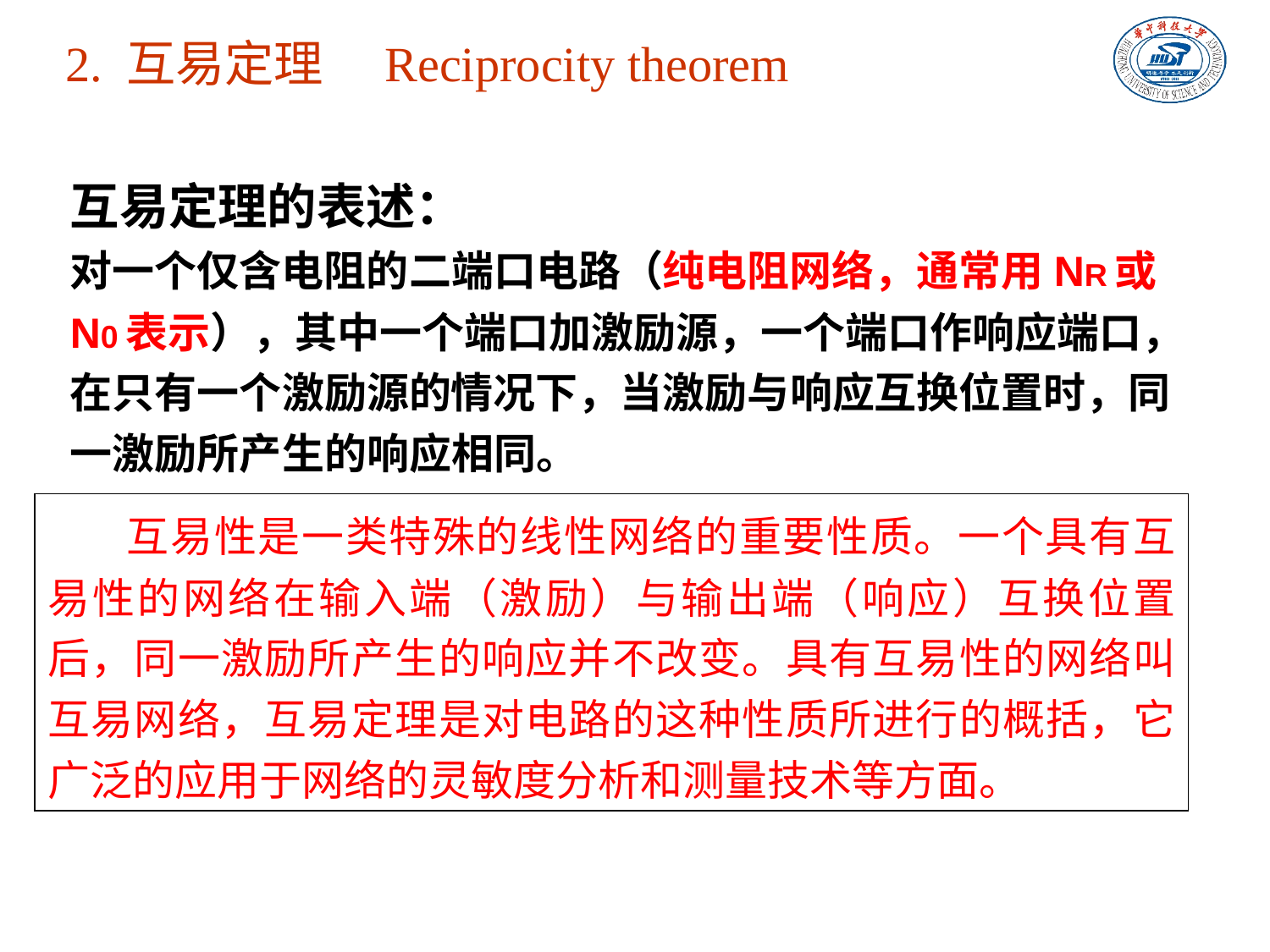

2. 互易定理　Reciprocity theorem
1. 互易定理
互易定理的表述：
对一个仅含电阻的二端口电路（纯电阻网络，通常用NR或N0表示），其中一个端口加激励源，一个端口作响应端口，在只有一个激励源的情况下，当激励与响应互换位置时，同一激励所产生的响应相同。
互易性是一类特殊的线性网络的重要性质。一个具有互易性的网络在输入端（激励）与输出端（响应）互换位置后，同一激励所产生的响应并不改变。具有互易性的网络叫互易网络，互易定理是对电路的这种性质所进行的概括，它广泛的应用于网络的灵敏度分析和测量技术等方面。